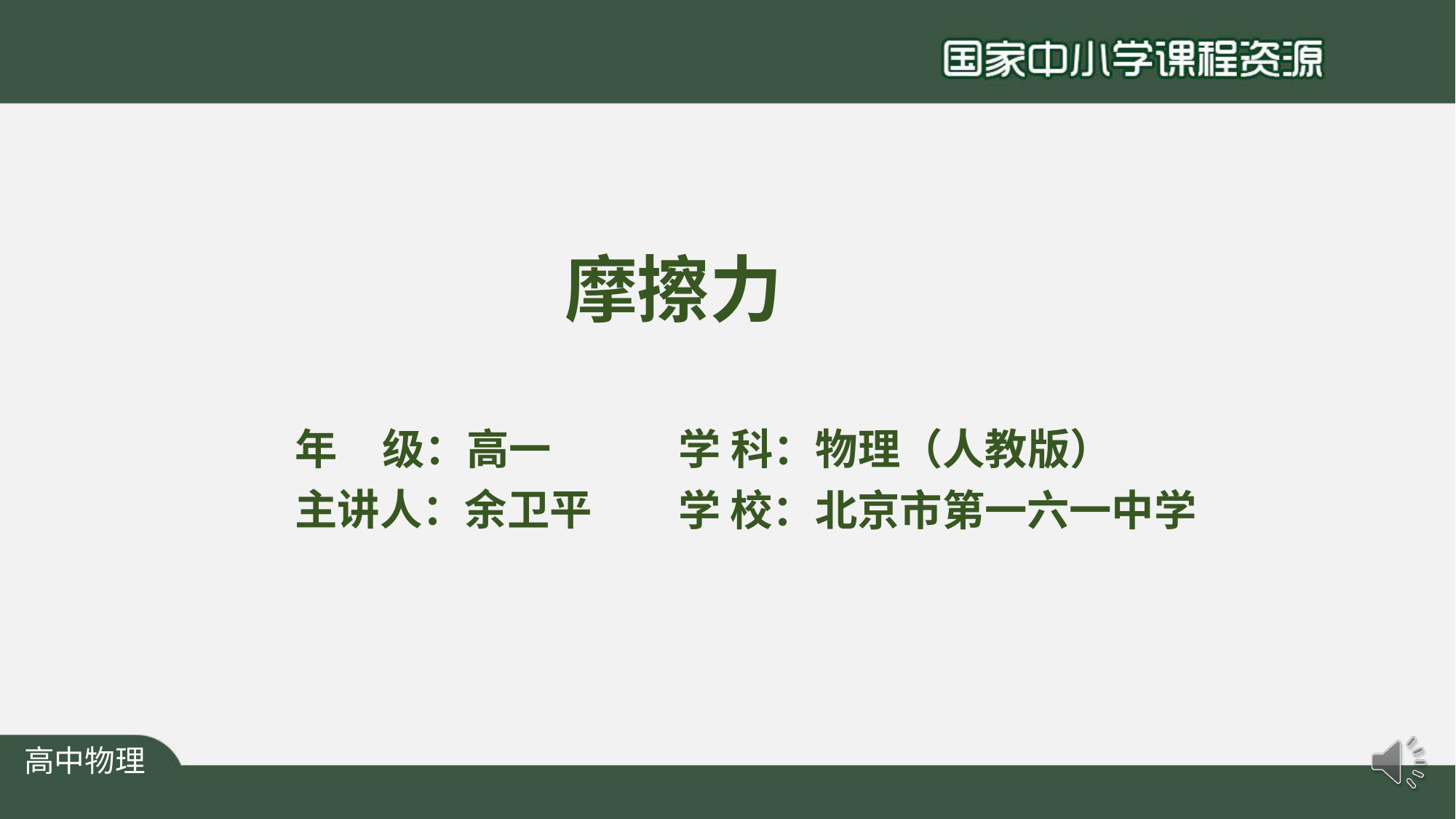

# 摩擦力
年	级：高一 主讲人：余卫平
学 科：物理（人教版）
学 校：北京市第一六一中学

高中物理